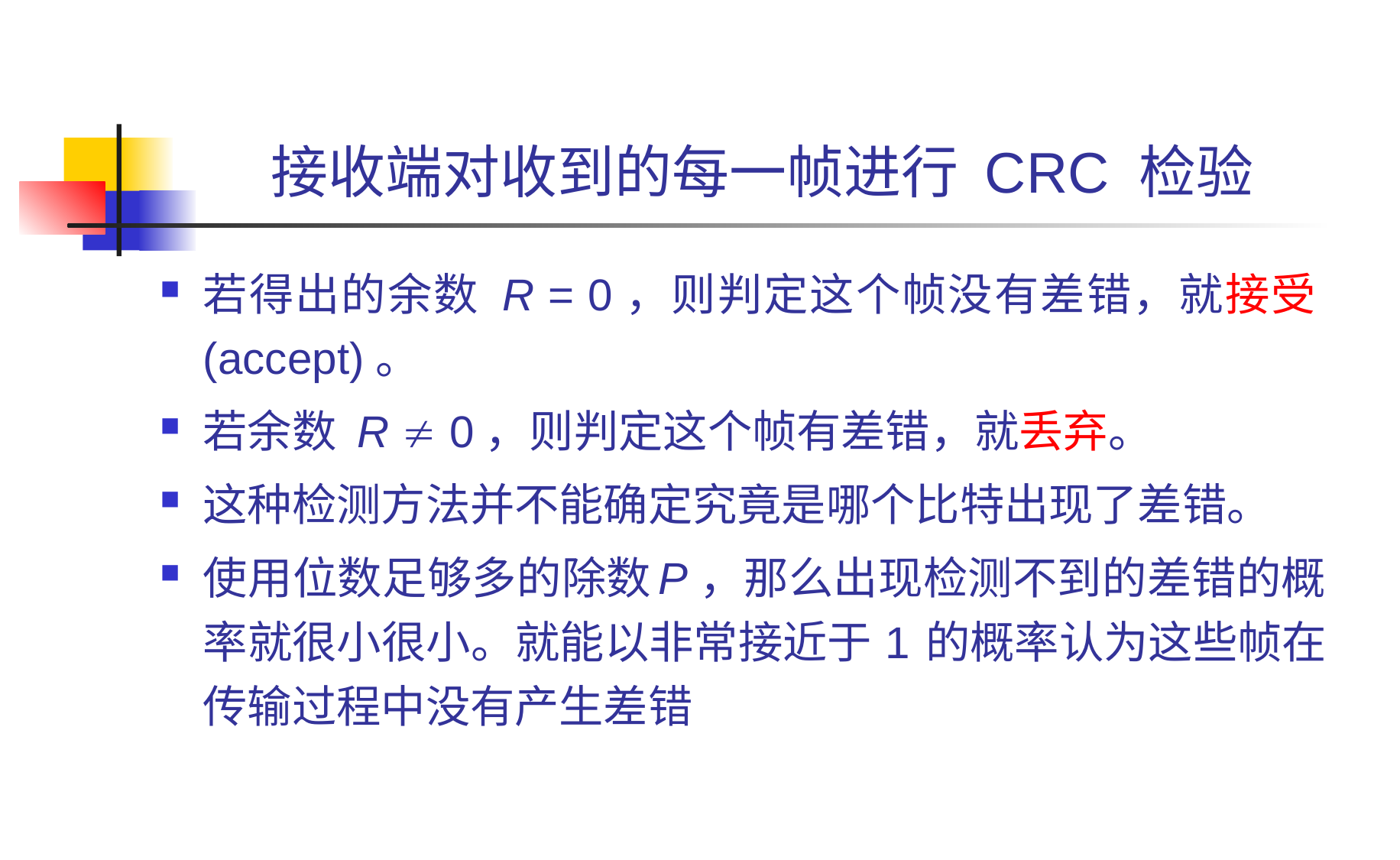

# 接收端对收到的每一帧进行 CRC 检验
若得出的余数 R = 0，则判定这个帧没有差错，就接受(accept)。
若余数 R ≠ 0，则判定这个帧有差错，就丢弃。
这种检测方法并不能确定究竟是哪个比特出现了差错。
使用位数足够多的除数 P，那么出现检测不到的差错的概率就很小很小。就能以非常接近于 1 的概率认为这些帧在传输过程中没有产生差错